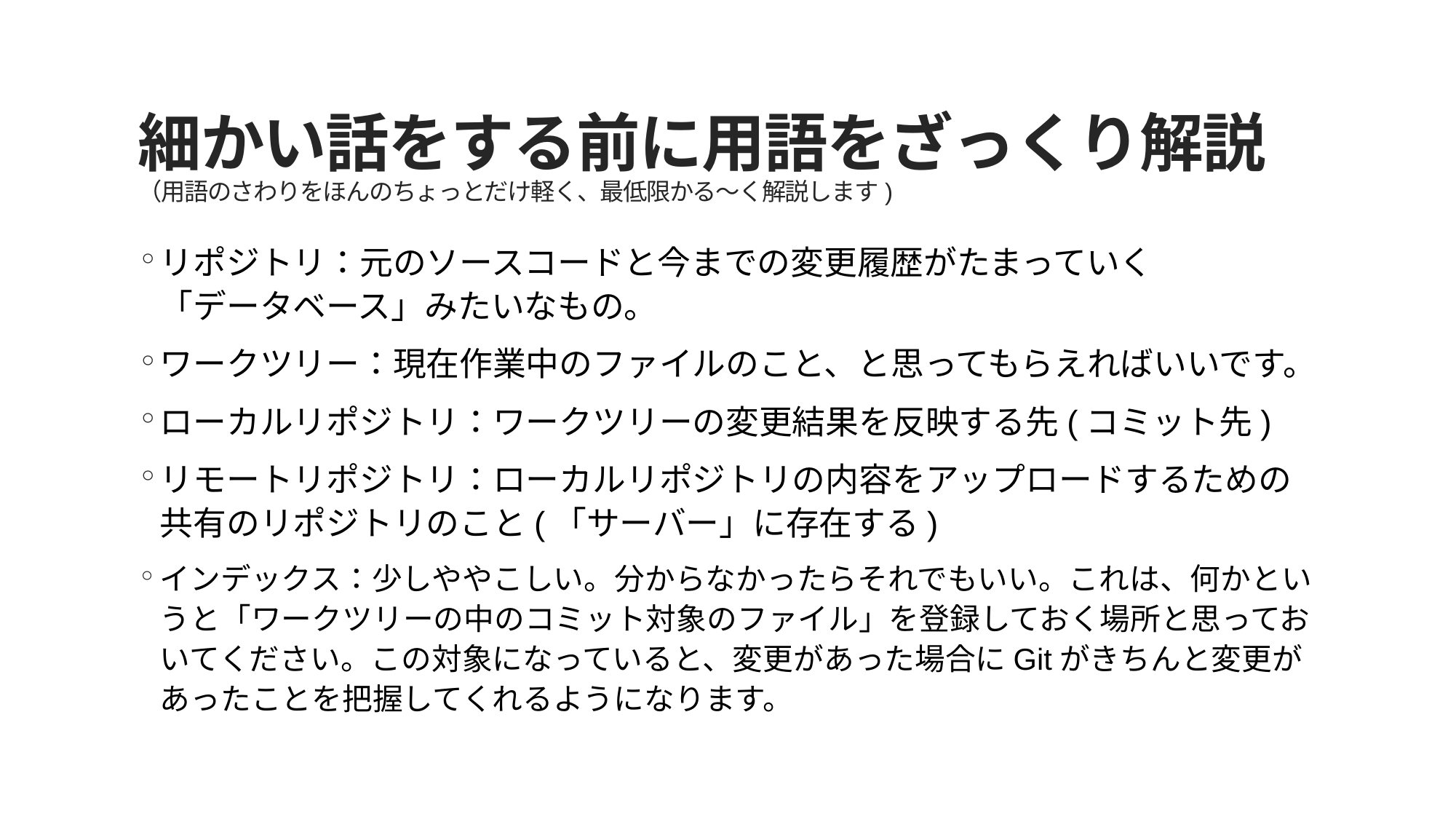

# 細かい話をする前に用語をざっくり解説 （用語のさわりをほんのちょっとだけ軽く、最低限かる～く解説します)
リポジトリ：元のソースコードと今までの変更履歴がたまっていく
「データベース」みたいなもの。
ワークツリー：現在作業中のファイルのこと、と思ってもらえればいいです。
ローカルリポジトリ：ワークツリーの変更結果を反映する先(コミット先)
リモートリポジトリ：ローカルリポジトリの内容をアップロードするための共有のリポジトリのこと(「サーバー」に存在する)
インデックス：少しややこしい。分からなかったらそれでもいい。これは、何かというと「ワークツリーの中のコミット対象のファイル」を登録しておく場所と思っておいてください。この対象になっていると、変更があった場合にGitがきちんと変更があったことを把握してくれるようになります。